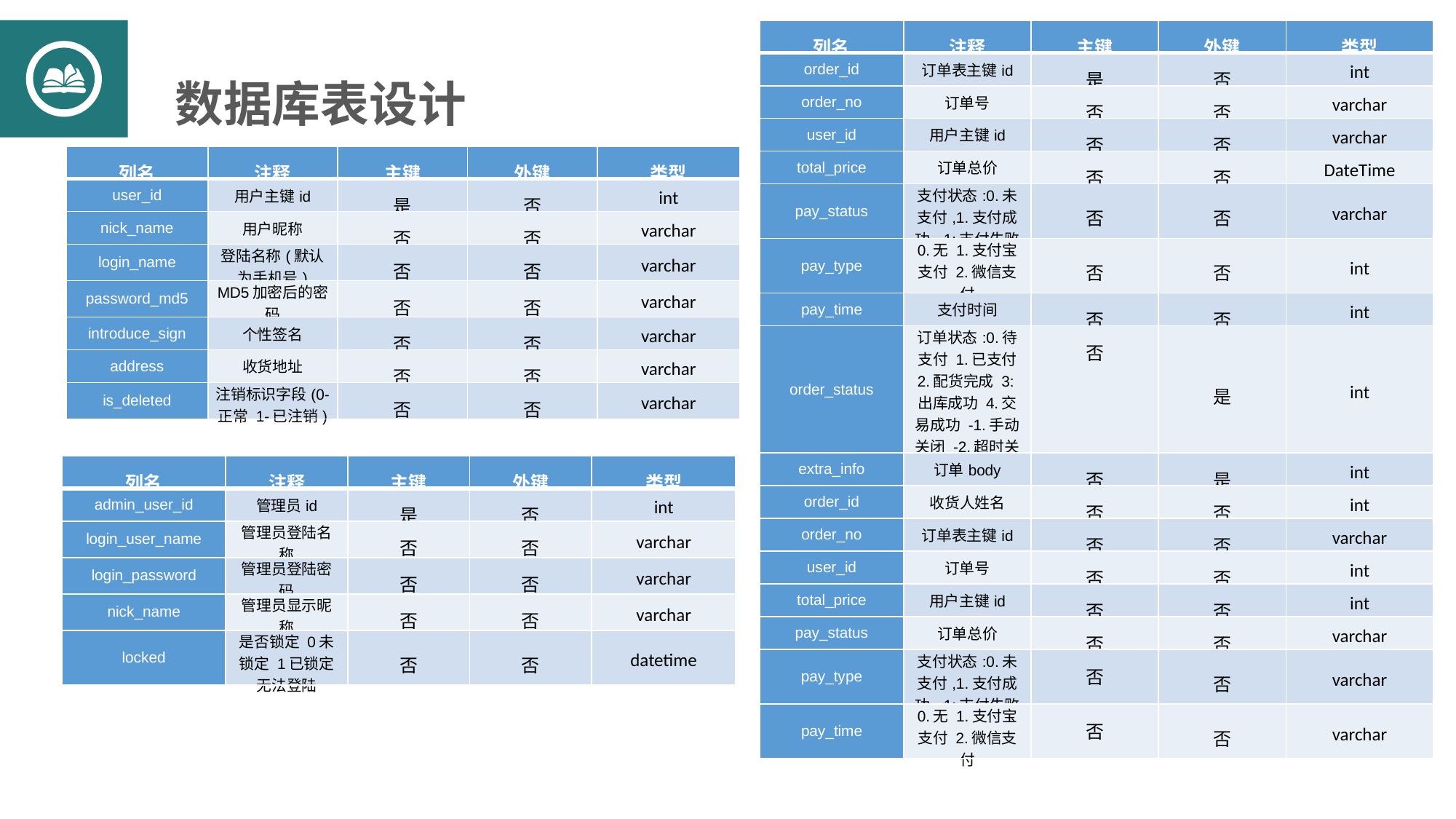

| 列名 | 注释 | 主键 | 外键 | 类型 |
| --- | --- | --- | --- | --- |
| order\_id | 订单表主键id | 是 | 否 | int |
| order\_no | 订单号 | 否 | 否 | varchar |
| user\_id | 用户主键id | 否 | 否 | varchar |
| total\_price | 订单总价 | 否 | 否 | DateTime |
| pay\_status | 支付状态:0.未支付,1.支付成功,-1:支付失败 | 否 | 否 | varchar |
| pay\_type | 0.无 1.支付宝支付 2.微信支付 | 否 | 否 | int |
| pay\_time | 支付时间 | 否 | 否 | int |
| order\_status | 订单状态:0.待支付 1.已支付 2.配货完成 3:出库成功 4.交易成功 -1.手动关闭 -2.超时关闭 -3.商家关闭 | 否 | 是 | int |
| extra\_info | 订单body | 否 | 是 | int |
| order\_id | 收货人姓名 | 否 | 否 | int |
| order\_no | 订单表主键id | 否 | 否 | varchar |
| user\_id | 订单号 | 否 | 否 | int |
| total\_price | 用户主键id | 否 | 否 | int |
| pay\_status | 订单总价 | 否 | 否 | varchar |
| pay\_type | 支付状态:0.未支付,1.支付成功,-1:支付失败 | 否 | 否 | varchar |
| pay\_time | 0.无 1.支付宝支付 2.微信支付 | 否 | 否 | varchar |
数据库表设计

| 列名 | 注释 | 主键 | 外键 | 类型 |
| --- | --- | --- | --- | --- |
| user\_id | 用户主键id | 是 | 否 | int |
| nick\_name | 用户昵称 | 否 | 否 | varchar |
| login\_name | 登陆名称(默认为手机号) | 否 | 否 | varchar |
| password\_md5 | MD5加密后的密码 | 否 | 否 | varchar |
| introduce\_sign | 个性签名 | 否 | 否 | varchar |
| address | 收货地址 | 否 | 否 | varchar |
| is\_deleted | 注销标识字段(0-正常 1-已注销) | 否 | 否 | varchar |
| 列名 | 注释 | 主键 | 外键 | 类型 |
| --- | --- | --- | --- | --- |
| admin\_user\_id | 管理员id | 是 | 否 | int |
| login\_user\_name | 管理员登陆名称 | 否 | 否 | varchar |
| login\_password | 管理员登陆密码 | 否 | 否 | varchar |
| nick\_name | 管理员显示昵称 | 否 | 否 | varchar |
| locked | 是否锁定 0未锁定 1已锁定无法登陆 | 否 | 否 | datetime |